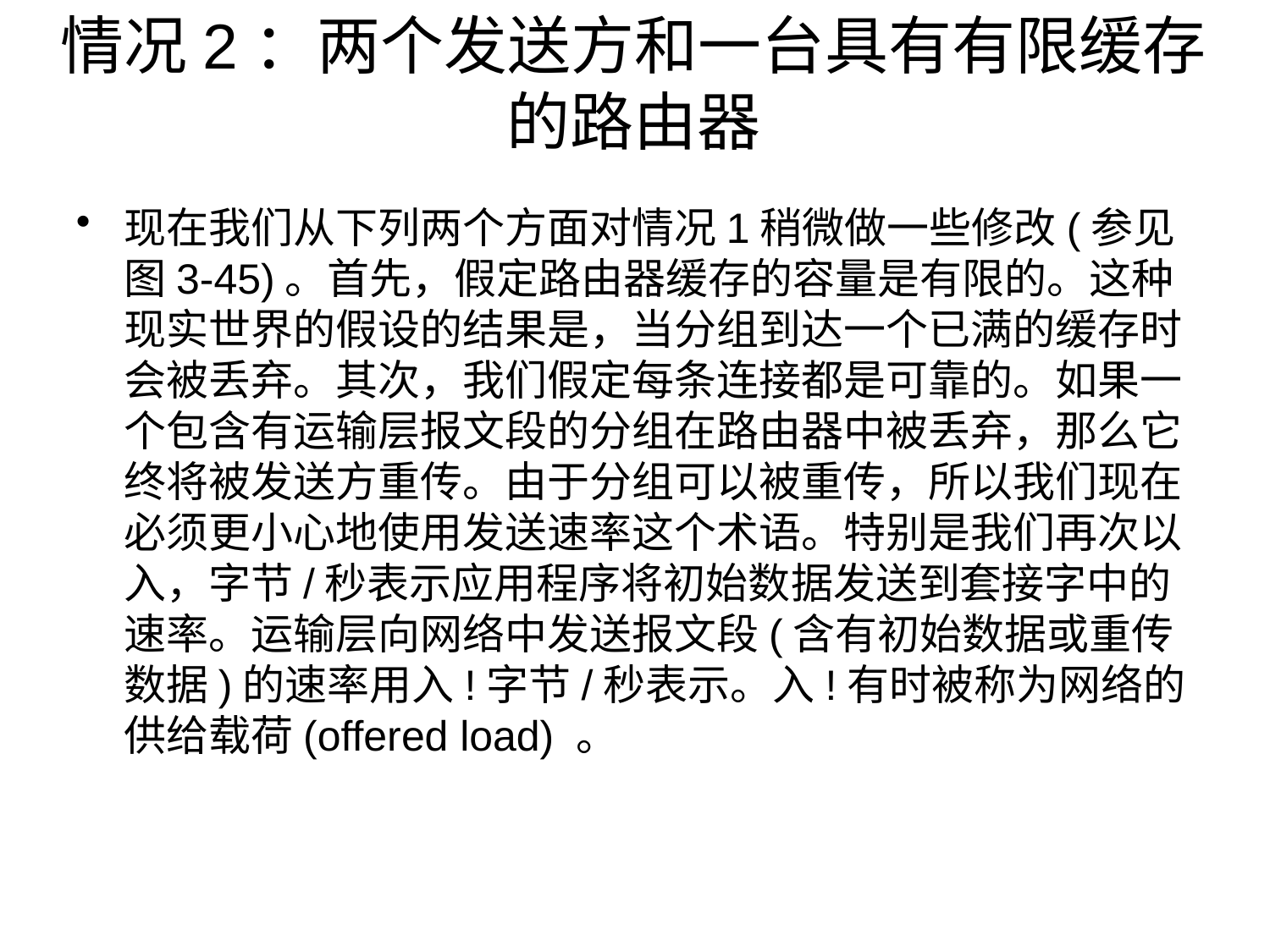

# 情况2：两个发送方和一台具有有限缓存的路由器
现在我们从下列两个方面对情况1稍微做一些修改(参见图3-45)。首先，假定路由器缓存的容量是有限的。这种现实世界的假设的结果是，当分组到达一个已满的缓存时会被丢弃。其次，我们假定每条连接都是可靠的。如果一个包含有运输层报文段的分组在路由器中被丢弃，那么它终将被发送方重传。由于分组可以被重传，所以我们现在必须更小心地使用发送速率这个术语。特别是我们再次以入，字节/秒表示应用程序将初始数据发送到套接字中的速率。运输层向网络中发送报文段(含有初始数据或重传数据)的速率用入!字节/秒表示。入!有时被称为网络的供给载荷(offered load) 。